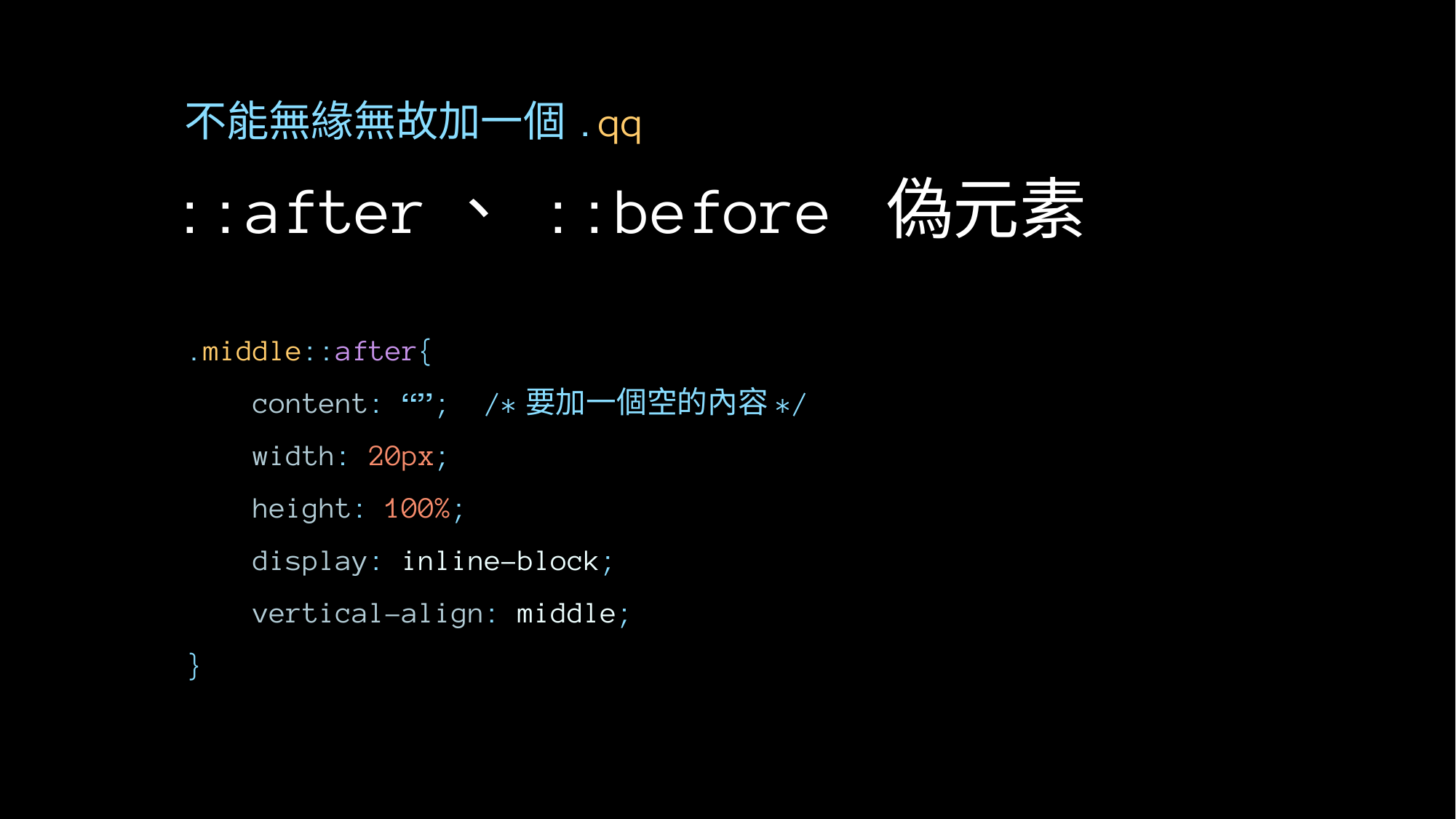

不能無緣無故加一個.qq
# ::after、 ::before 偽元素
        .middle::after{
            content: “”;  /*要加一個空的內容*/
            width: 20px;
            height: 100%;
            display: inline-block;
            vertical-align: middle;
        }